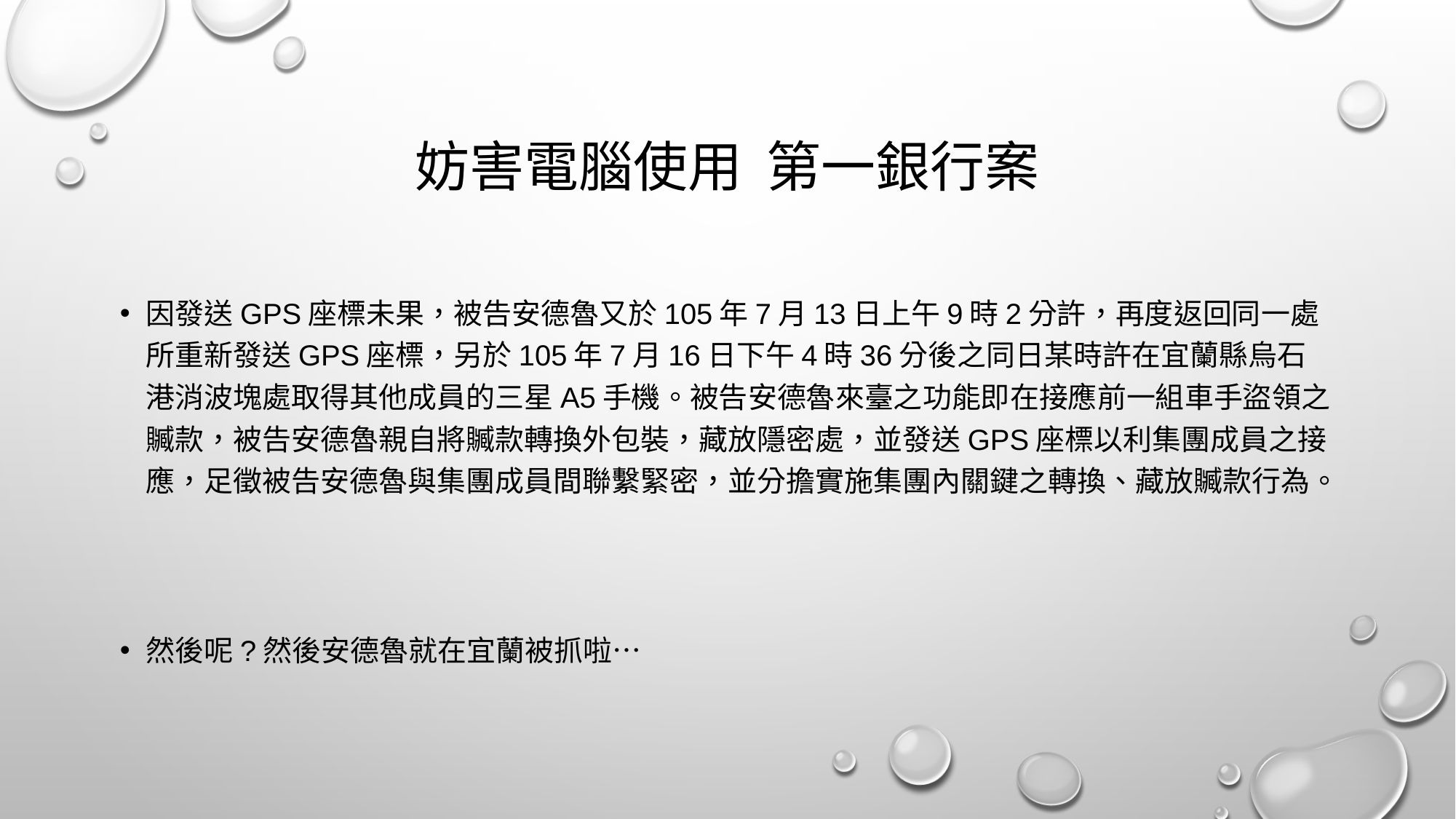

# 妨害電腦使用  第一銀行案
因發送GPS座標未果，被告安德魯又於105年7月13日上午9時2分許，再度返回同一處所重新發送GPS座標，另於105年7月16日下午4時36分後之同日某時許在宜蘭縣烏石港消波塊處取得其他成員的三星A5手機。被告安德魯來臺之功能即在接應前一組車手盜領之贓款，被告安德魯親自將贓款轉換外包裝，藏放隱密處，並發送GPS座標以利集團成員之接應，足徵被告安德魯與集團成員間聯繫緊密，並分擔實施集團內關鍵之轉換、藏放贓款行為。

然後呢?然後安德魯就在宜蘭被抓啦…